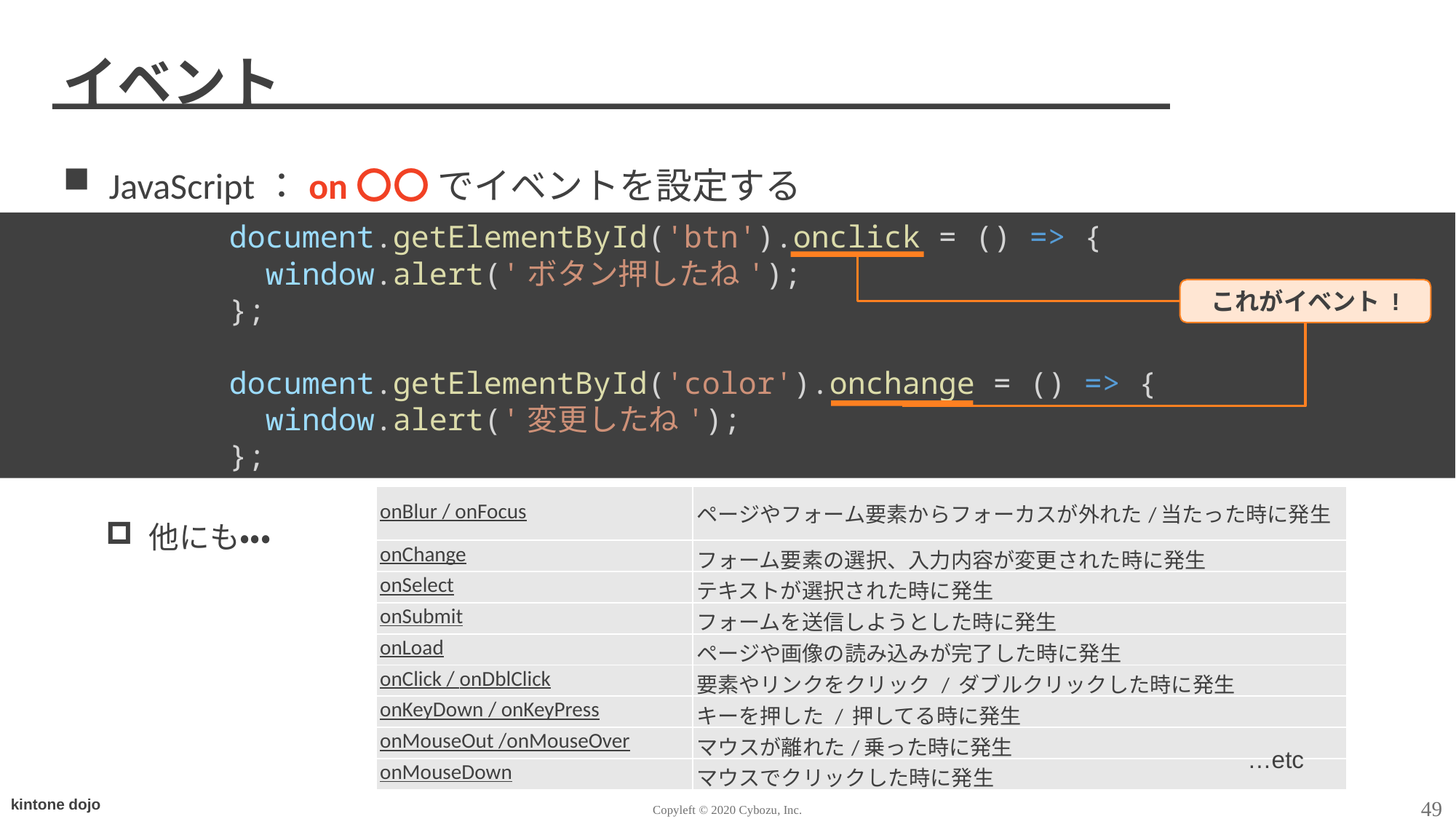

# イベント
JavaScript：on〇〇 でイベントを設定する

他にも・・・
document.getElementById('btn').onclick = () => {
  window.alert('ボタン押したね');
};

document.getElementById('color').onchange = () => {
  window.alert('変更したね');
};

これがイベント !

| onBlur / onFocus | ページやフォーム要素からフォーカスが外れた/当たった時に発生 |
| --- | --- |
| onChange | フォーム要素の選択、入力内容が変更された時に発生 |
| onSelect | テキストが選択された時に発生 |
| onSubmit | フォームを送信しようとした時に発生 |
| onLoad | ページや画像の読み込みが完了した時に発生 |
| onClick / onDblClick | 要素やリンクをクリック / ダブルクリックした時に発生 |
| onKeyDown / onKeyPress | キーを押した / 押してる時に発生 |
| onMouseOut /onMouseOver | マウスが離れた/乗った時に発生 |
| onMouseDown | マウスでクリックした時に発生 |
…etc
49
Copyleft © 2020 Cybozu, Inc.